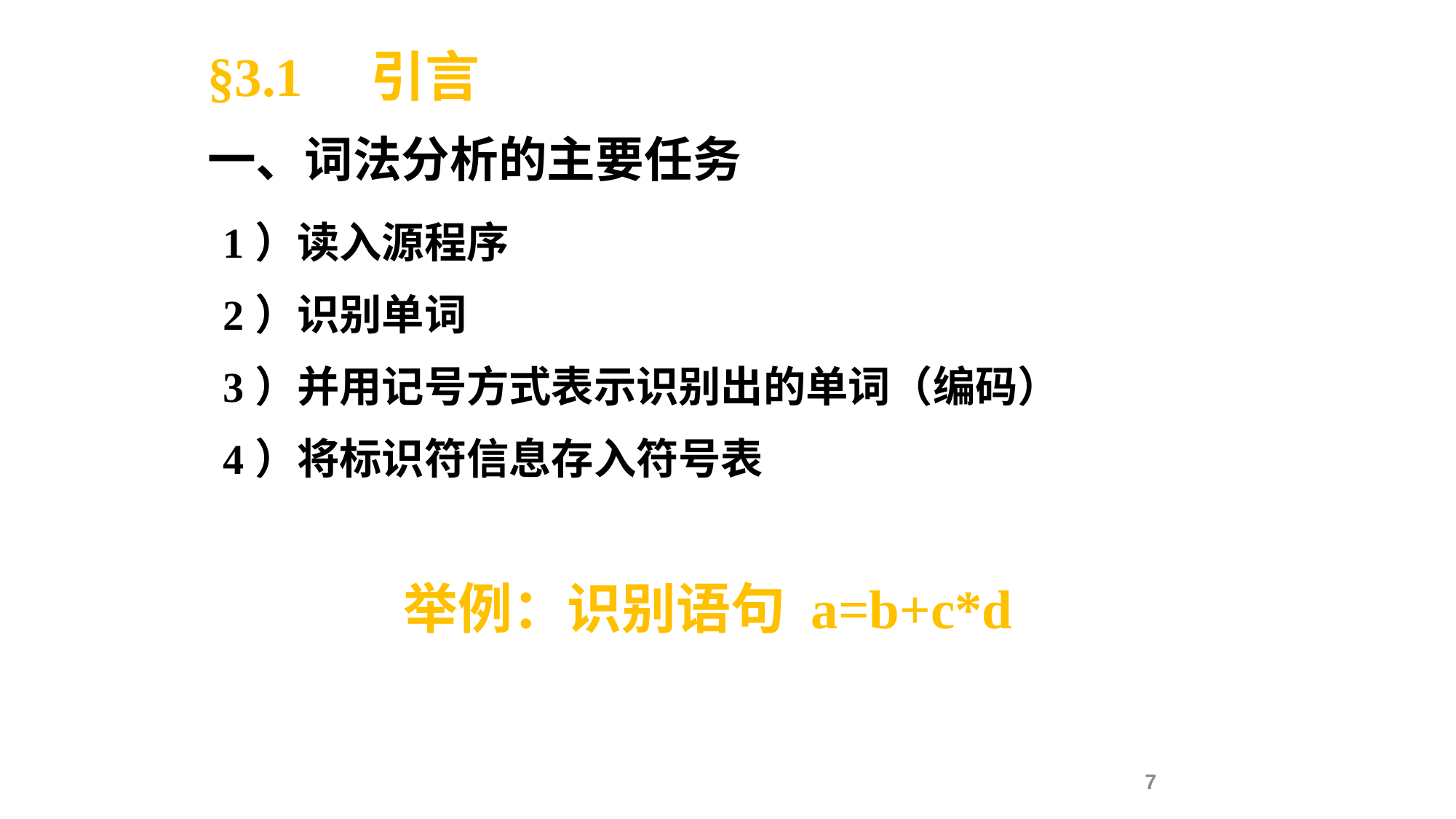

§3.1    引言
一、词法分析的主要任务
1）读入源程序
2）识别单词
3）并用记号方式表示识别出的单词（编码）
4）将标识符信息存入符号表
举例：识别语句 a=b+c*d
7